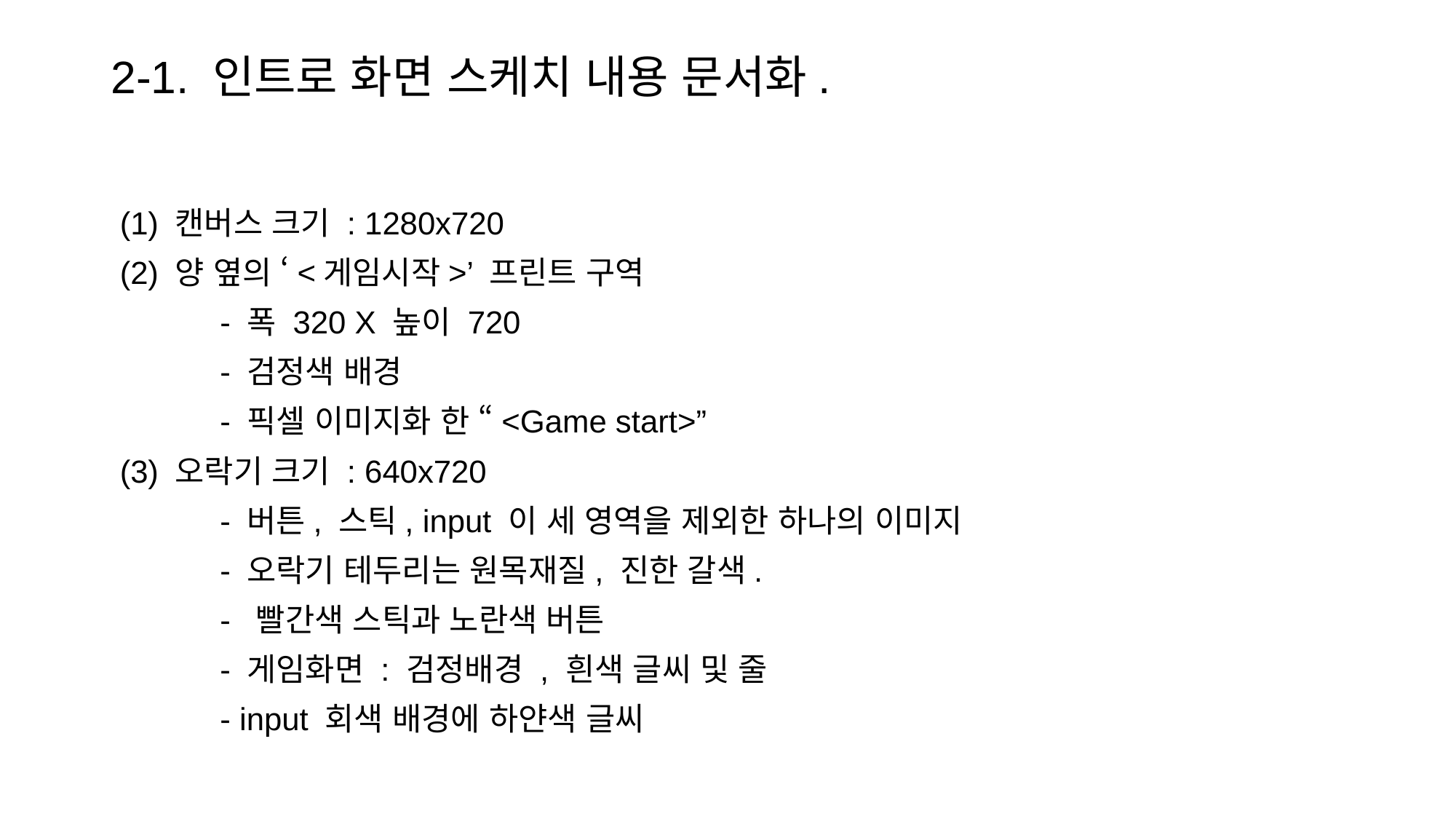

# 2-1. 인트로 화면 스케치 내용 문서화.
 (1) 캔버스 크기 : 1280x720
 (2) 양 옆의 ‘<게임시작>’ 프린트 구역
	- 폭 320 X 높이 720
	- 검정색 배경
	- 픽셀 이미지화 한 “<Game start>”
 (3) 오락기 크기 : 640x720
	- 버튼, 스틱, input 이 세 영역을 제외한 하나의 이미지
	- 오락기 테두리는 원목재질, 진한 갈색.
	-  빨간색 스틱과 노란색 버튼
	- 게임화면 : 검정배경 , 흰색 글씨 및 줄
	- input 회색 배경에 하얀색 글씨